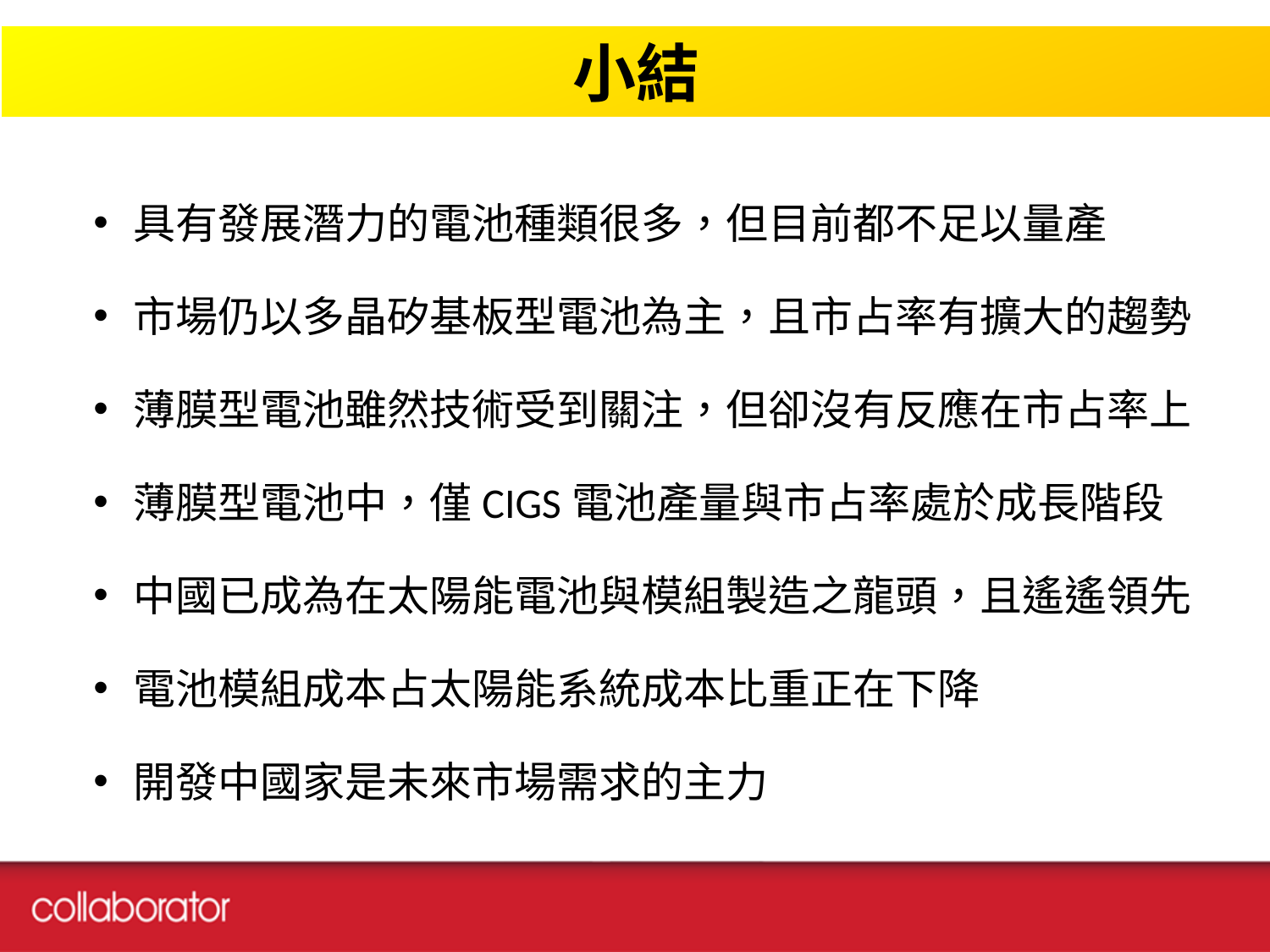

小結
具有發展潛力的電池種類很多，但目前都不足以量產
市場仍以多晶矽基板型電池為主，且市占率有擴大的趨勢
薄膜型電池雖然技術受到關注，但卻沒有反應在市占率上
薄膜型電池中，僅CIGS電池產量與市占率處於成長階段
中國已成為在太陽能電池與模組製造之龍頭，且遙遙領先
電池模組成本占太陽能系統成本比重正在下降
開發中國家是未來市場需求的主力
42